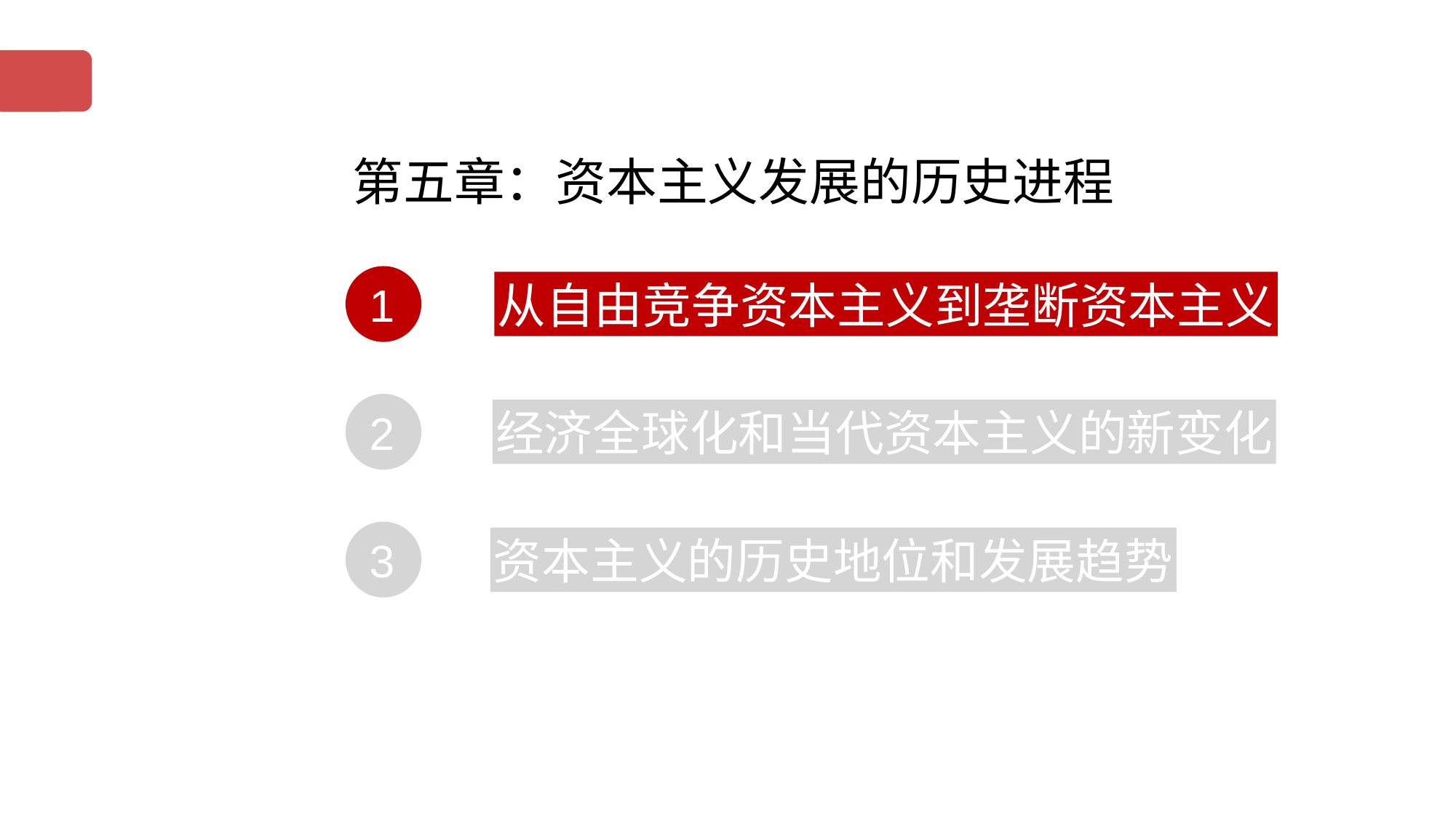

第五章：资本主义发展的历史进程
 1
从自由竞争资本主义到垄断资本主义
 2
经济全球化和当代资本主义的新变化
 3
资本主义的历史地位和发展趋势